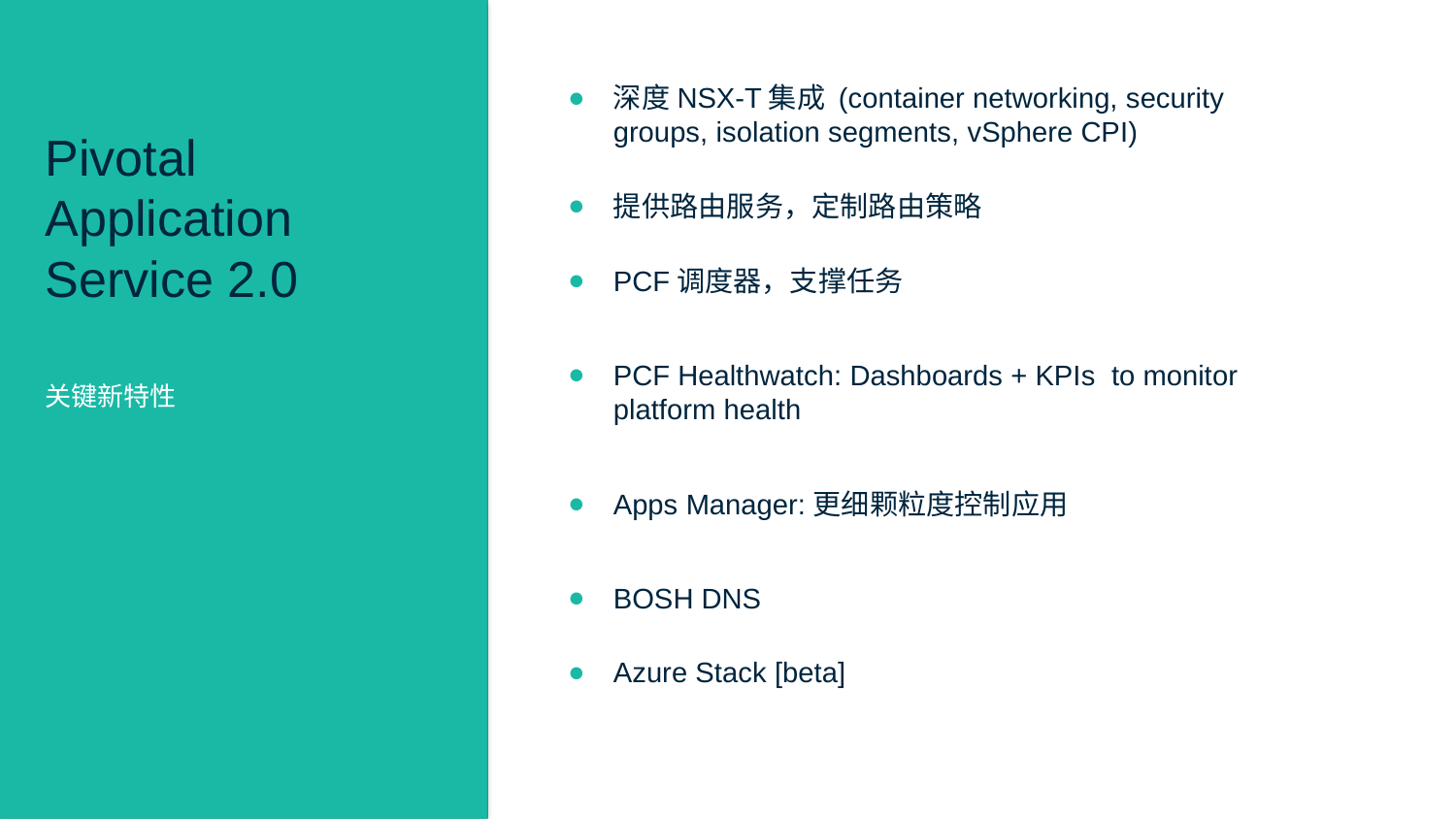

深度NSX-T集成 (container networking, security groups, isolation segments, vSphere CPI)
提供路由服务，定制路由策略
PCF调度器，支撑任务
PCF Healthwatch: Dashboards + KPIs  to monitor platform health
Apps Manager:更细颗粒度控制应用
BOSH DNS
Azure Stack [beta]
# Pivotal Application Service 2.0
关键新特性